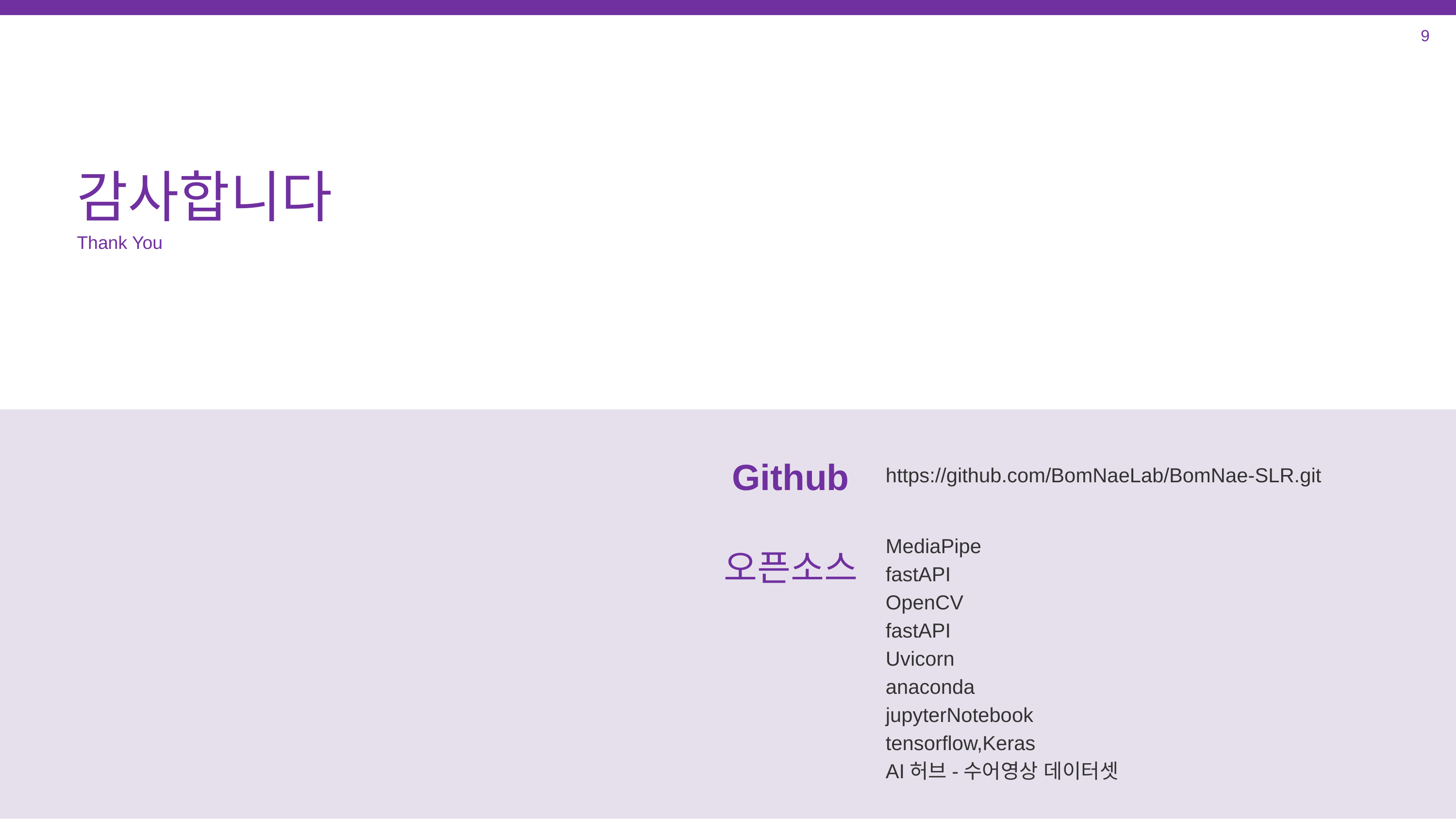

9
감사합니다
Thank You

Github
https://github.com/BomNaeLab/BomNae-SLR.git
오픈소스
MediaPipe
fastAPI
OpenCV
fastAPI
Uvicorn
anaconda
jupyterNotebook
tensorflow,Keras
AI허브-수어영상 데이터셋